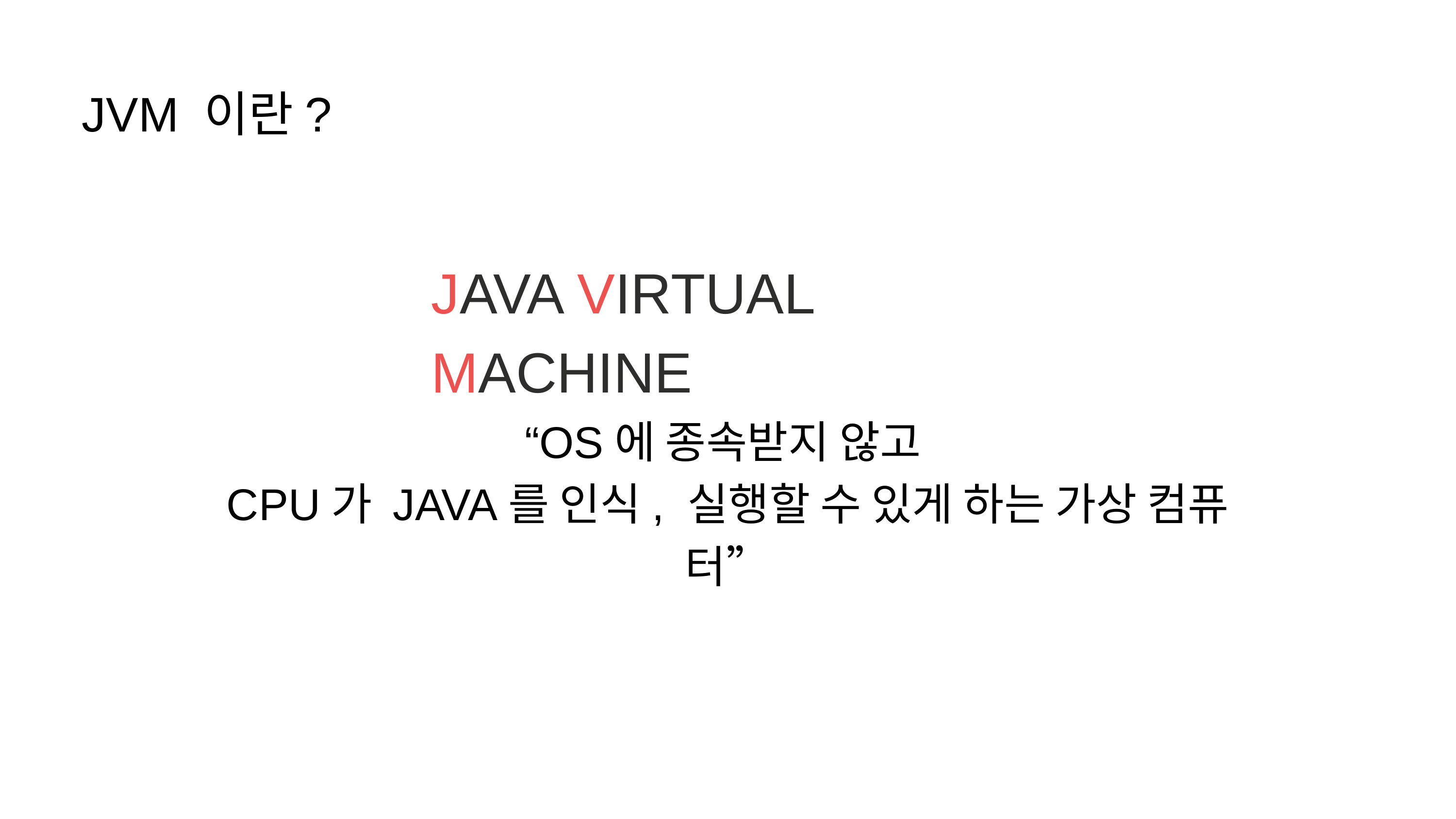

JVM 이란?
JAVA VIRTUAL MACHINE
“OS에 종속받지 않고
CPU가 JAVA를 인식, 실행할 수 있게 하는 가상 컴퓨터”